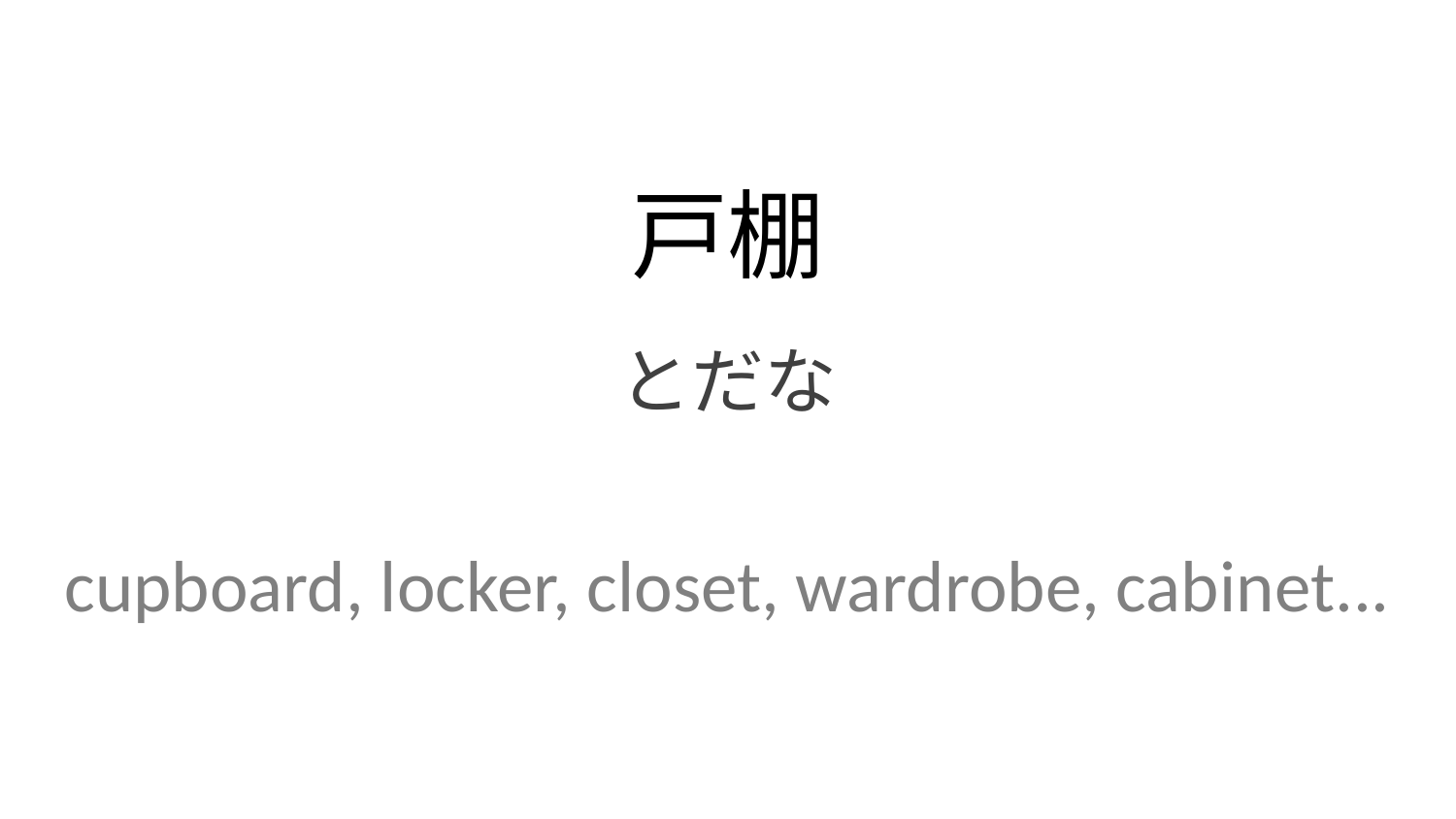

戸棚

とだな
cupboard, locker, closet, wardrobe, cabinet...